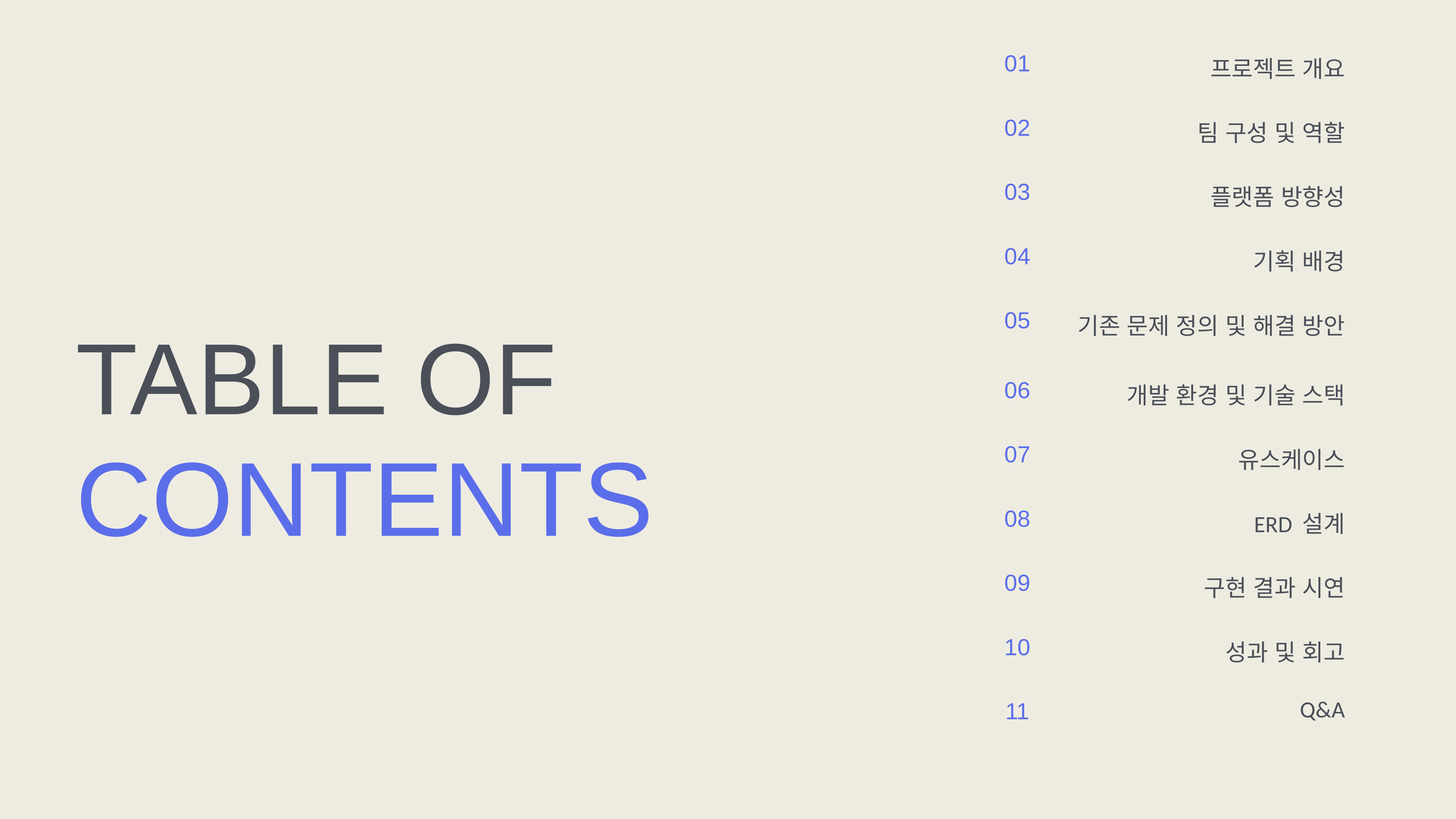

| 01 | 프로젝트 개요 |
| --- | --- |
| 02 | 팀 구성 및 역할 |
| 03 | 플랫폼 방향성 |
| 04 | 기획 배경 |
| 05 | 기존 문제 정의 및 해결 방안 |
| 06 | 개발 환경 및 기술 스택 |
| 07 | 유스케이스 |
| 08 | ERD 설계 |
| 09 | 구현 결과 시연 |
| 10 | 성과 및 회고 |
| 11 | Q&A |
TABLE OF
CONTENTS